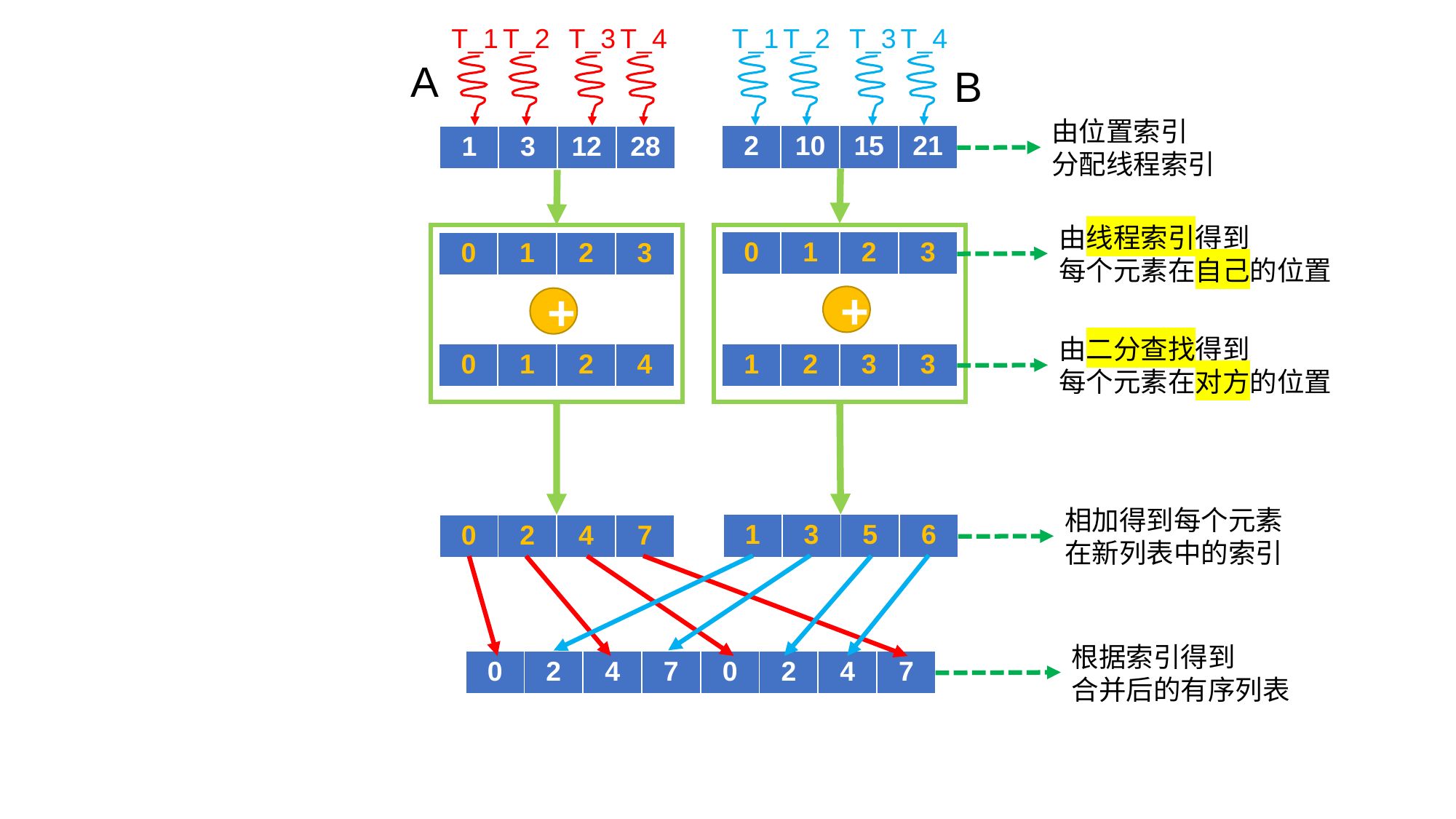

T_1
T_2
T_3
T_4
T_1
T_2
T_3
T_4
A
B

由位置索引
分配线程索引
| 2 | 10 | 15 | 21 |
| --- | --- | --- | --- |
| 1 | 3 | 12 | 28 |
| --- | --- | --- | --- |
由线程索引得到
每个元素在自己的位置

| 0 | 1 | 2 | 3 |
| --- | --- | --- | --- |
| 0 | 1 | 2 | 3 |
| --- | --- | --- | --- |
+
+
由二分查找得到
每个元素在对方的位置
| 1 | 2 | 3 | 3 |
| --- | --- | --- | --- |
| 0 | 1 | 2 | 4 |
| --- | --- | --- | --- |
相加得到每个元素
在新列表中的索引
| 1 | 3 | 5 | 6 |
| --- | --- | --- | --- |
| 0 | 2 | 4 | 7 |
| --- | --- | --- | --- |
根据索引得到
合并后的有序列表
| 0 | 2 | 4 | 7 |
| --- | --- | --- | --- |
| 0 | 2 | 4 | 7 |
| --- | --- | --- | --- |